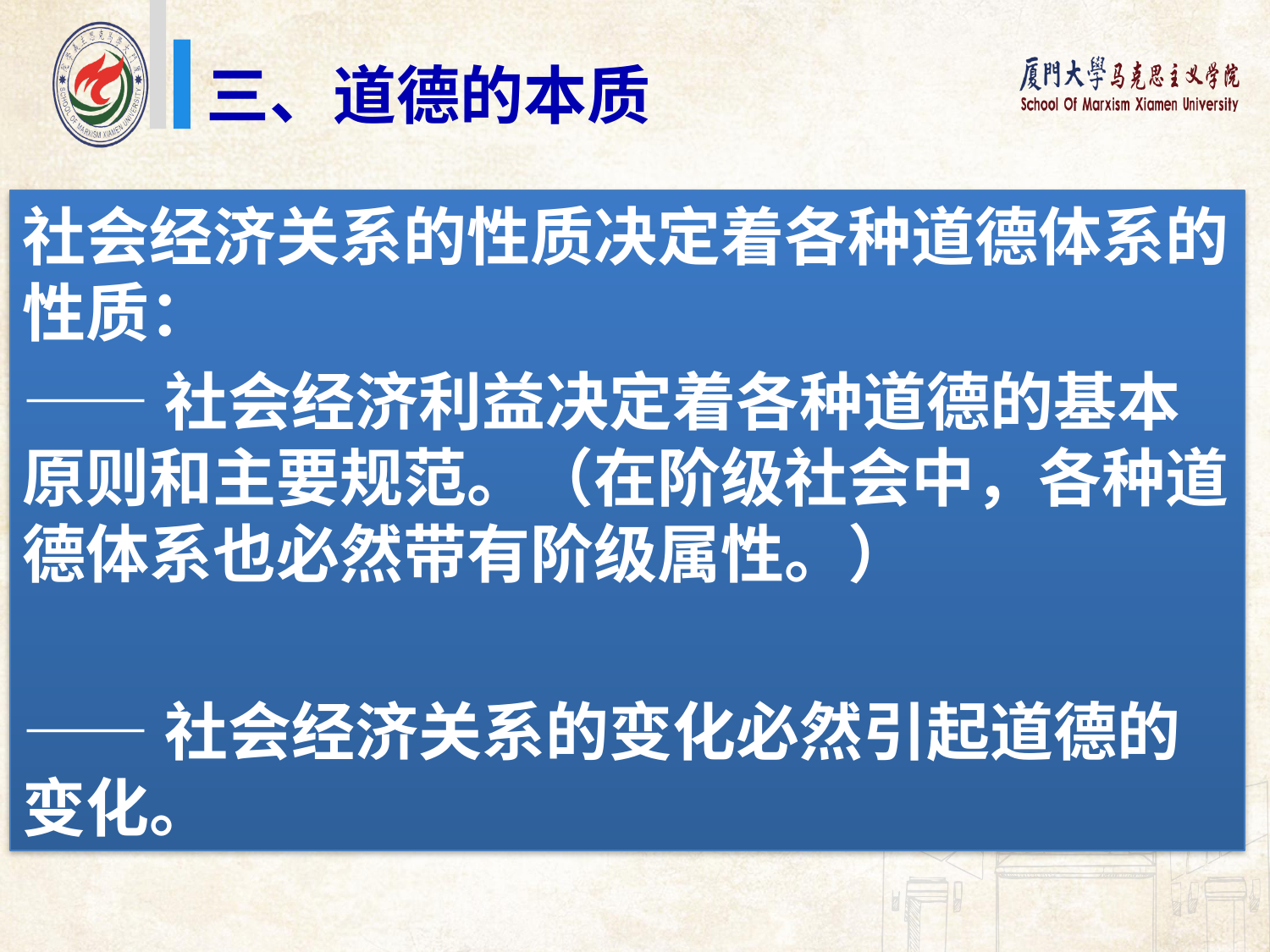

三、道德的本质
社会经济关系的性质决定着各种道德体系的性质：
——社会经济利益决定着各种道德的基本原则和主要规范。（在阶级社会中，各种道德体系也必然带有阶级属性。）

——社会经济关系的变化必然引起道德的变化。